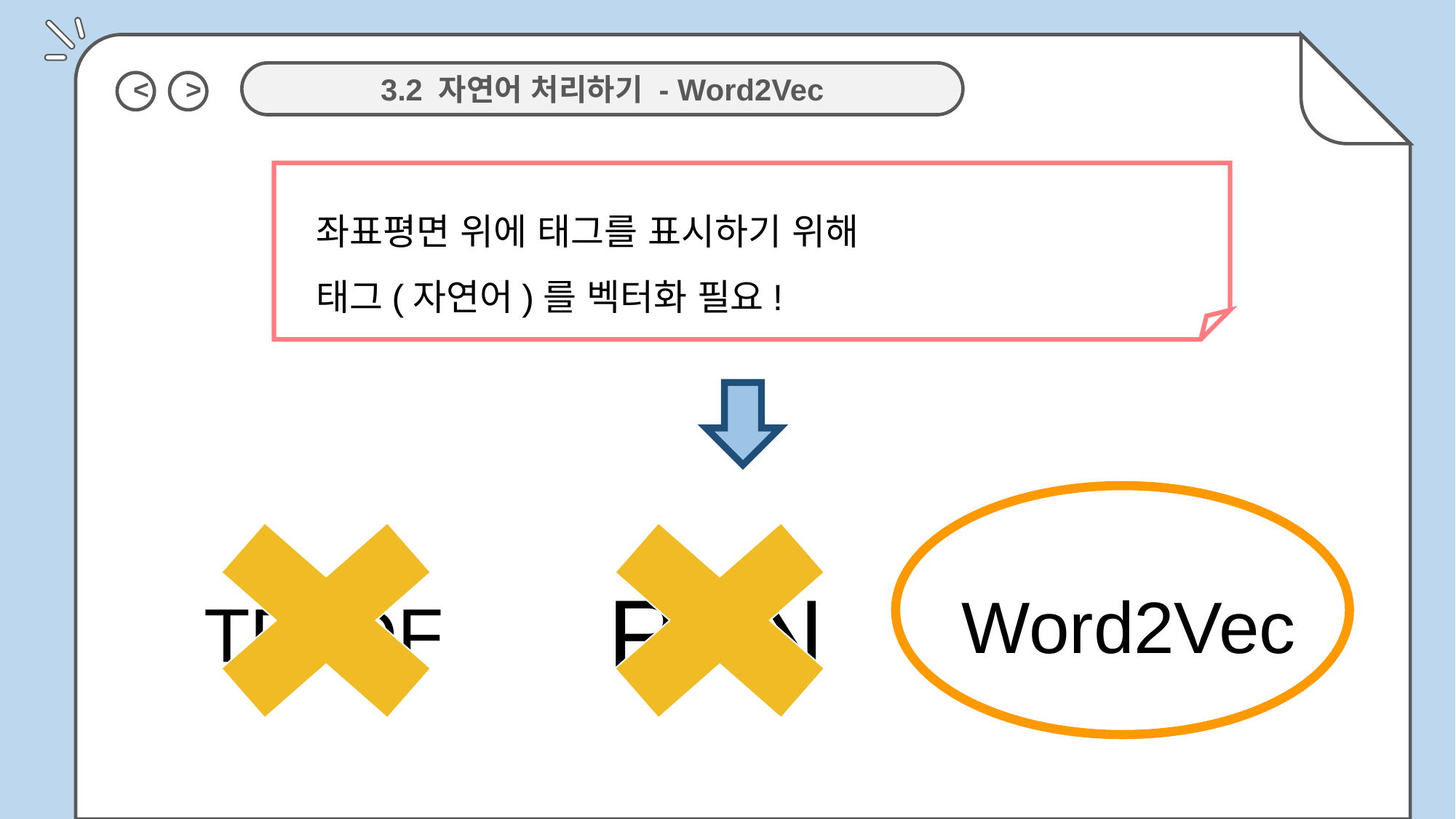

<
>
3.2 자연어 처리하기 - Word2Vec

좌표평면 위에 태그를 표시하기 위해
태그(자연어)를 벡터화 필요!

RNN
Word2Vec
TF-IDF
유사도 낮음